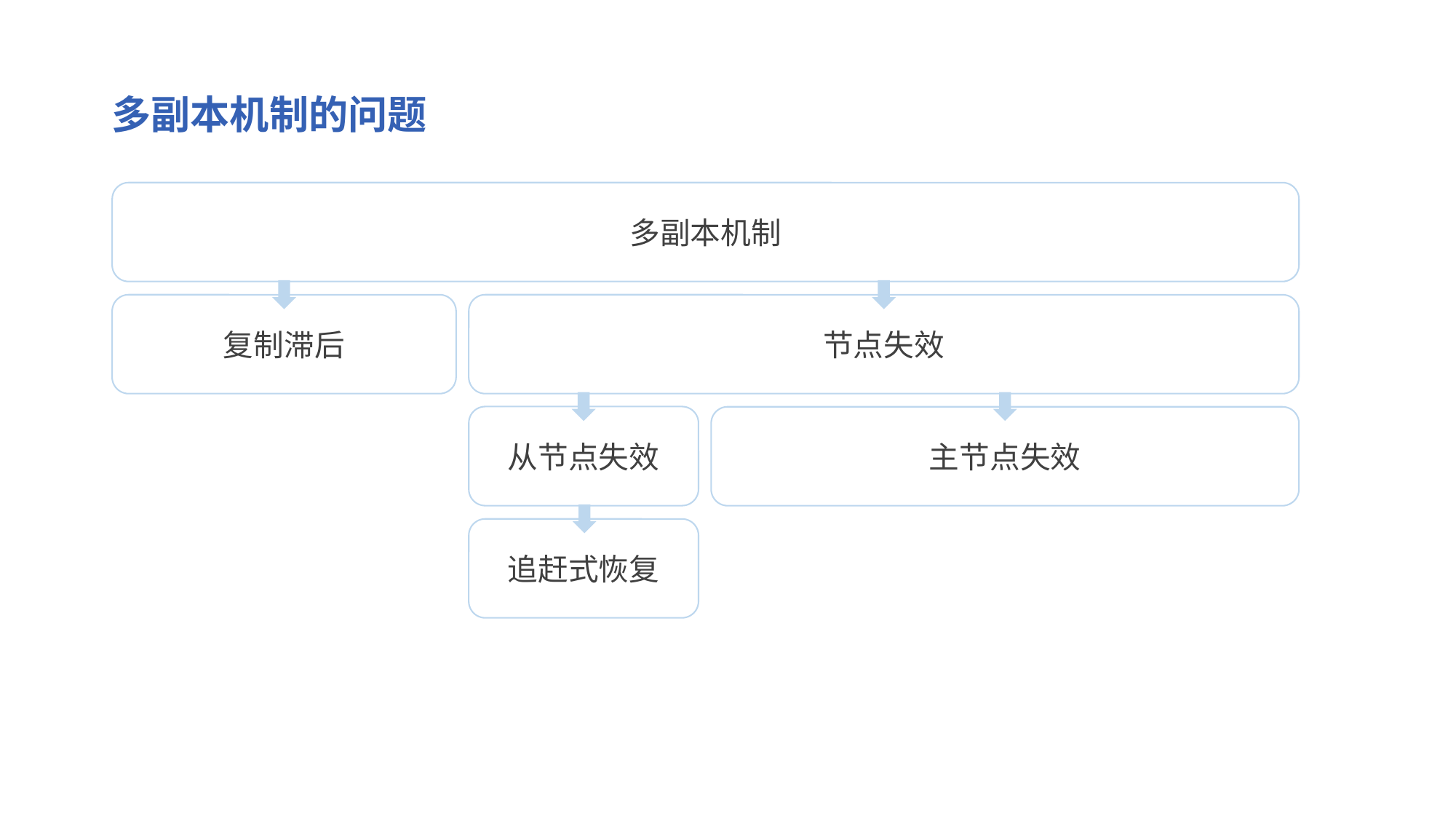

多副本机制的问题
多副本机制

复制滞后
节点失效

从节点失效
主节点失效

追赶式恢复